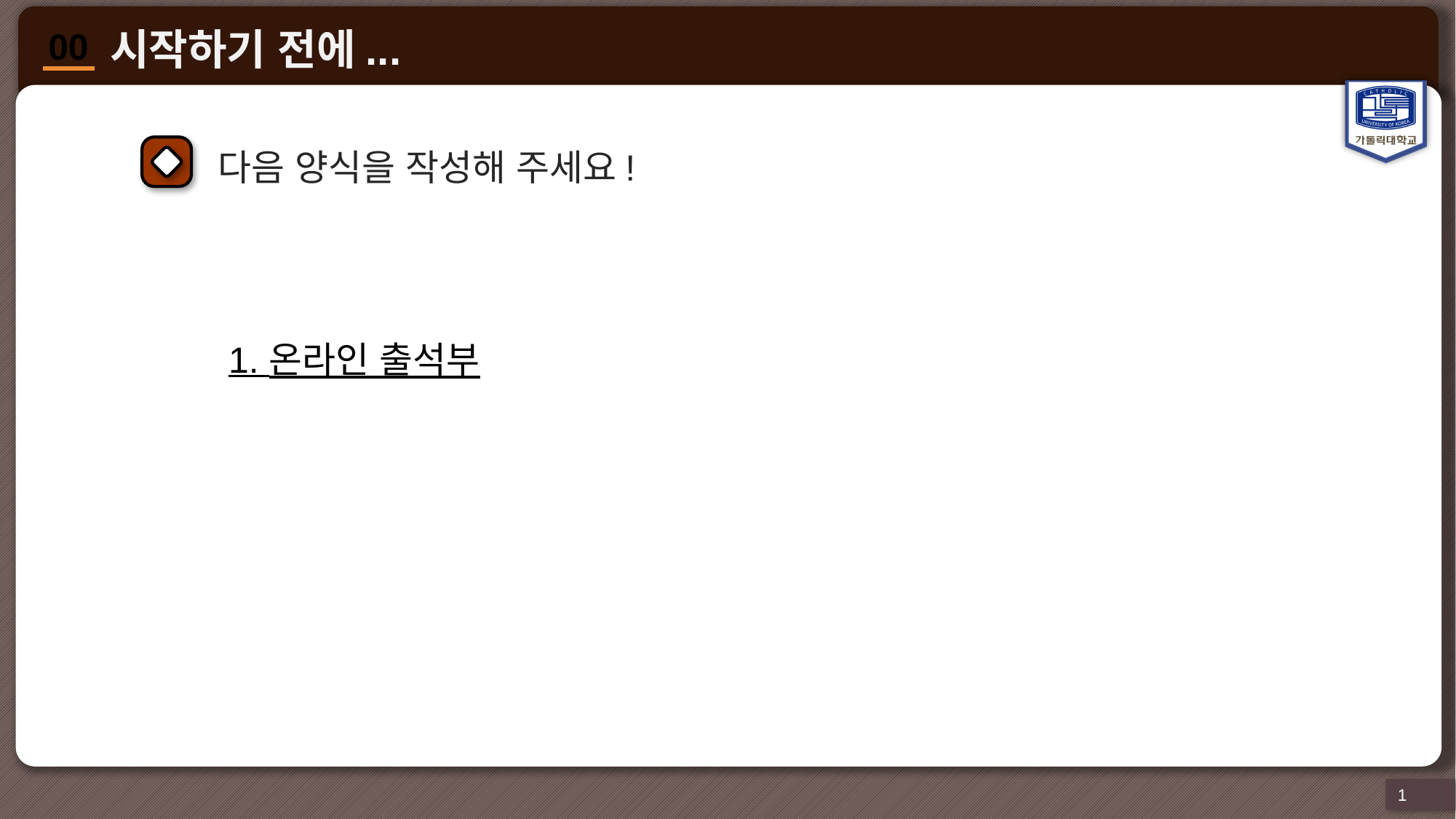

다음 양식을 작성해 주세요!

1. 온라인 출석부
1
1